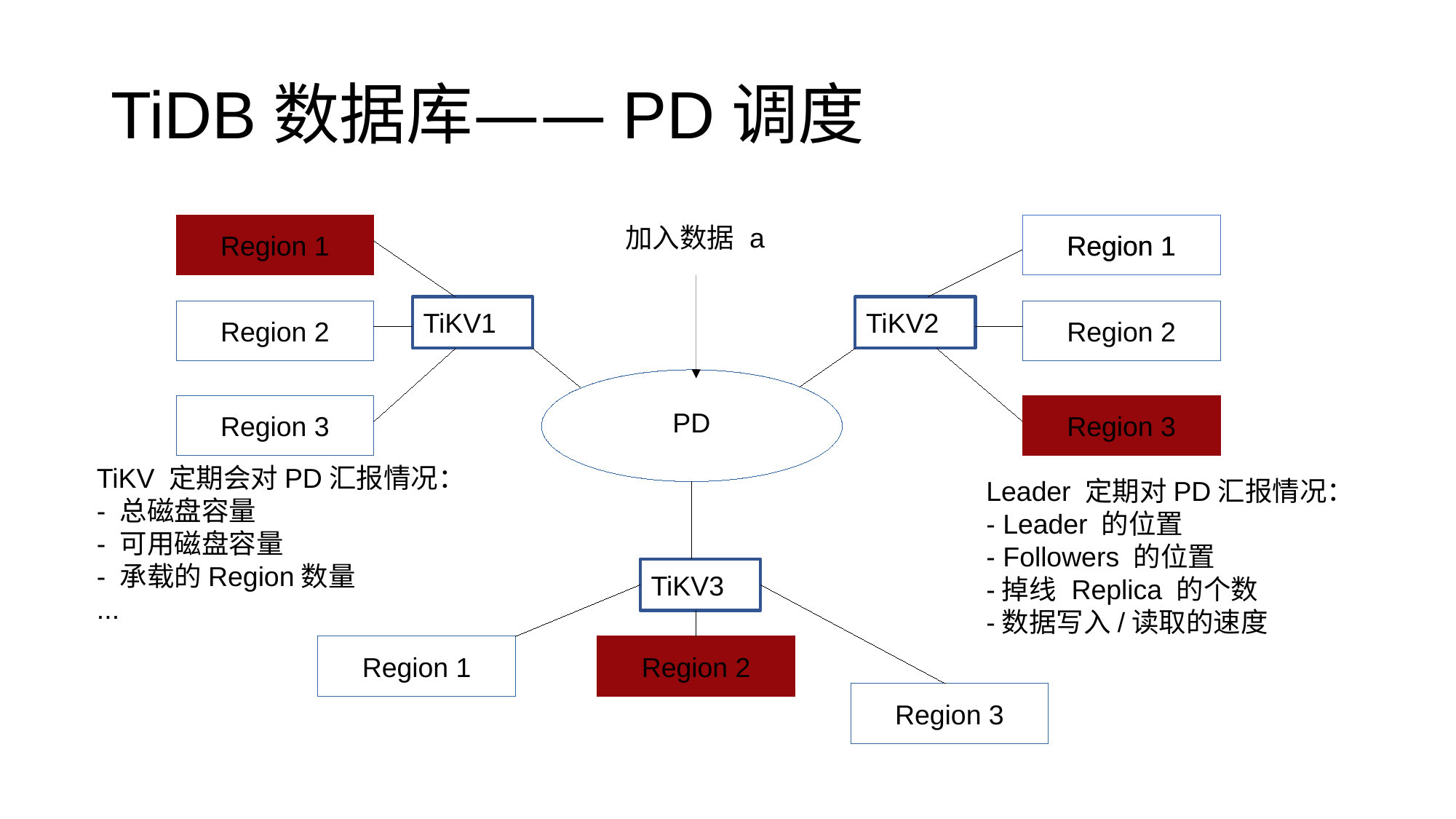

TiDB数据库——PD调度
Region 1
Region 1
加入数据 a
Region 1
Region 1

TiKV1
TiKV2
Region 1
Region 2
Region 1
Region 2

Region 3
Region 3
PD
TiKV 定期会对PD汇报情况：
- 总磁盘容量
- 可用磁盘容量
- 承载的Region数量
...
Leader 定期对PD汇报情况：
- Leader 的位置
- Followers 的位置
-掉线 Replica 的个数
-数据写入/读取的速度

TiKV3

Region 1
Region 2
Region 3